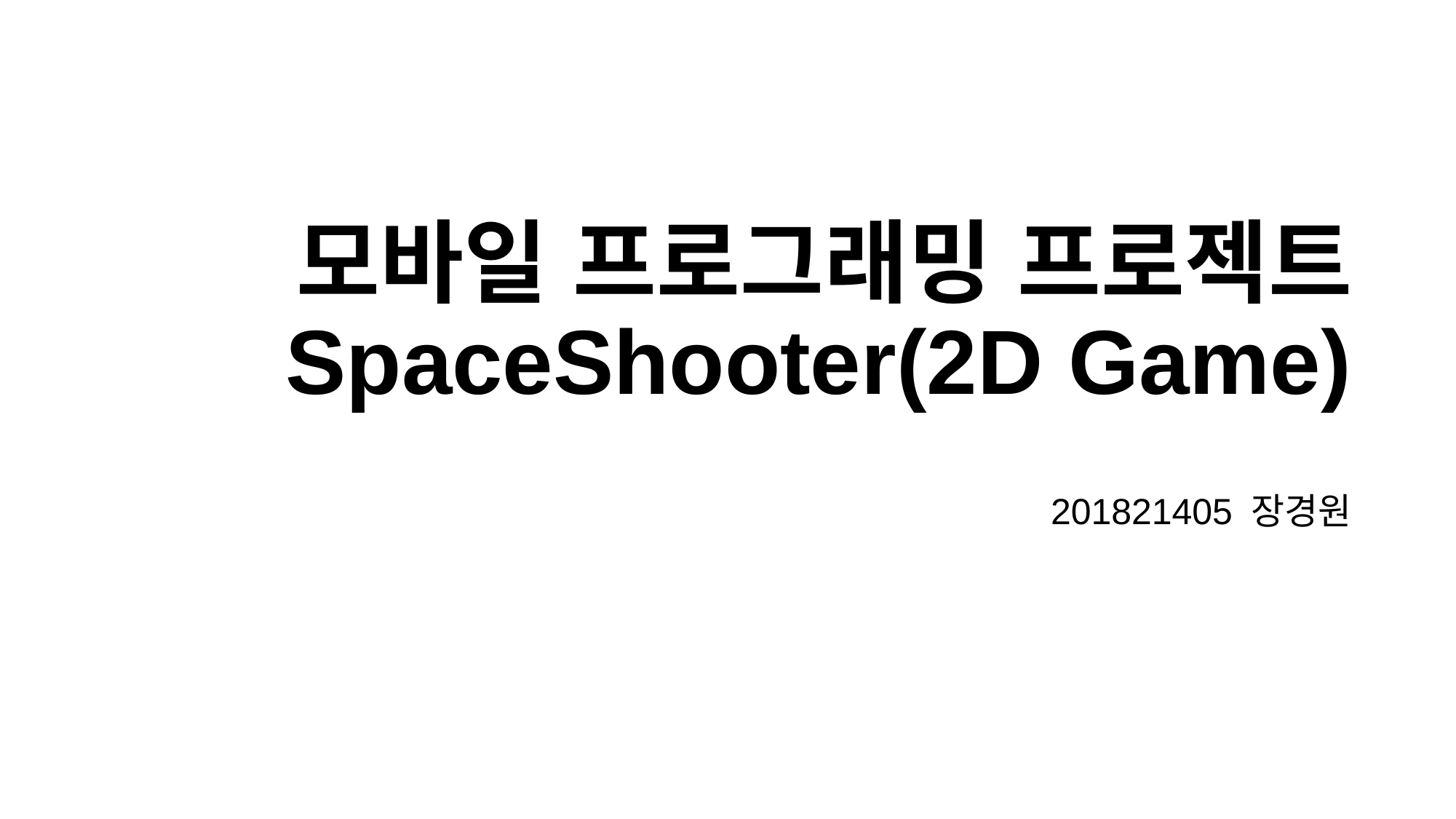

# 모바일 프로그래밍 프로젝트 SpaceShooter(2D Game)
201821405 장경원